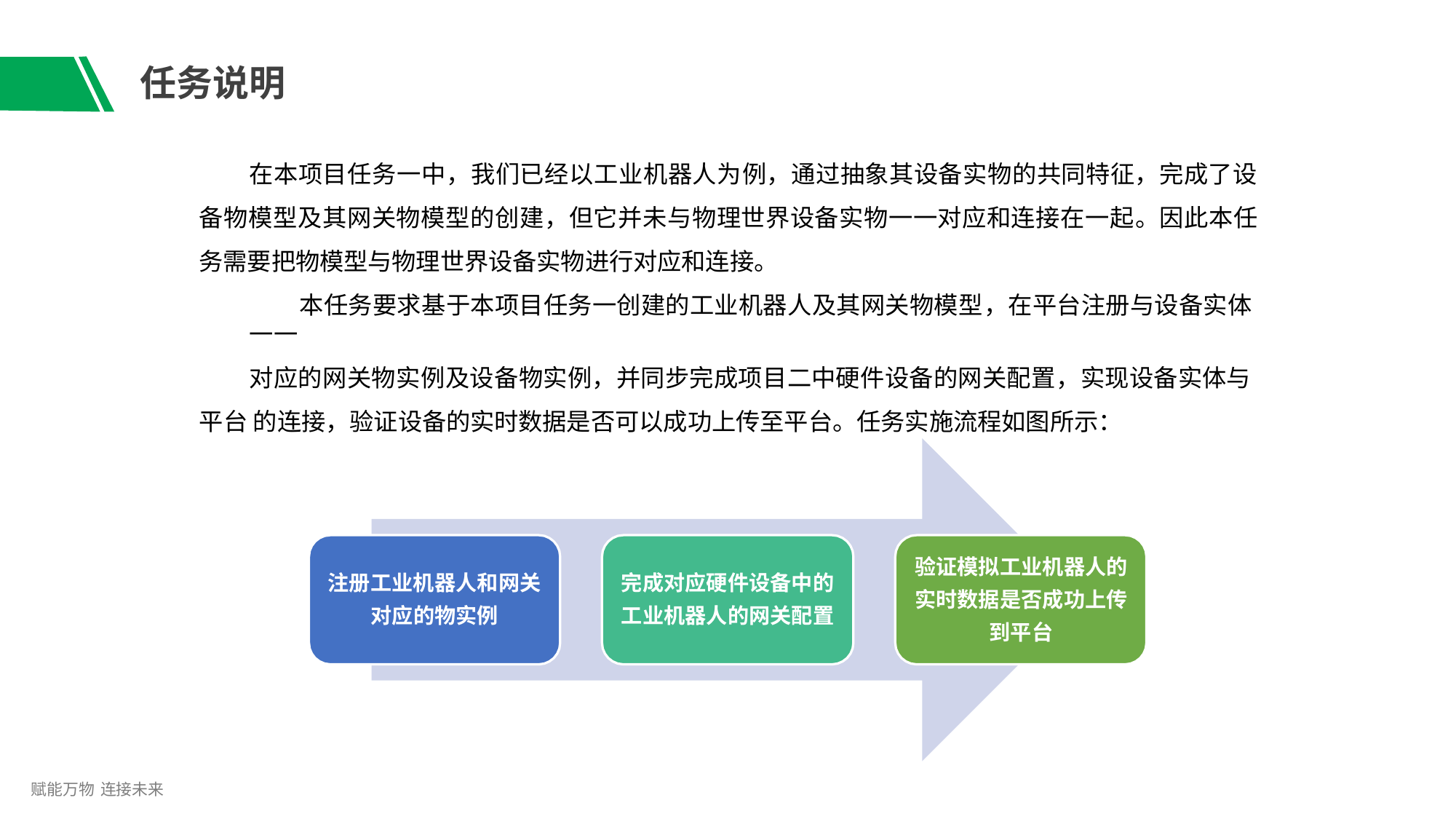

# 任务说明
在本项目任务一中，我们已经以工业机器人为例，通过抽象其设备实物的共同特征，完成了设 备物模型及其网关物模型的创建，但它并未与物理世界设备实物一一对应和连接在一起。因此本任 务需要把物模型与物理世界设备实物进行对应和连接。
本任务要求基于本项目任务一创建的工业机器人及其网关物模型，在平台注册与设备实体一一
对应的网关物实例及设备物实例，并同步完成项目二中硬件设备的网关配置，实现设备实体与平台 的连接，验证设备的实时数据是否可以成功上传至平台。任务实施流程如图所示：

验证模拟工业机器人的 实时数据是否成功上传 到平台
注册工业机器人和网关
对应的物实例
完成对应硬件设备中的
工业机器人的网关配置
赋能万物 连接未来